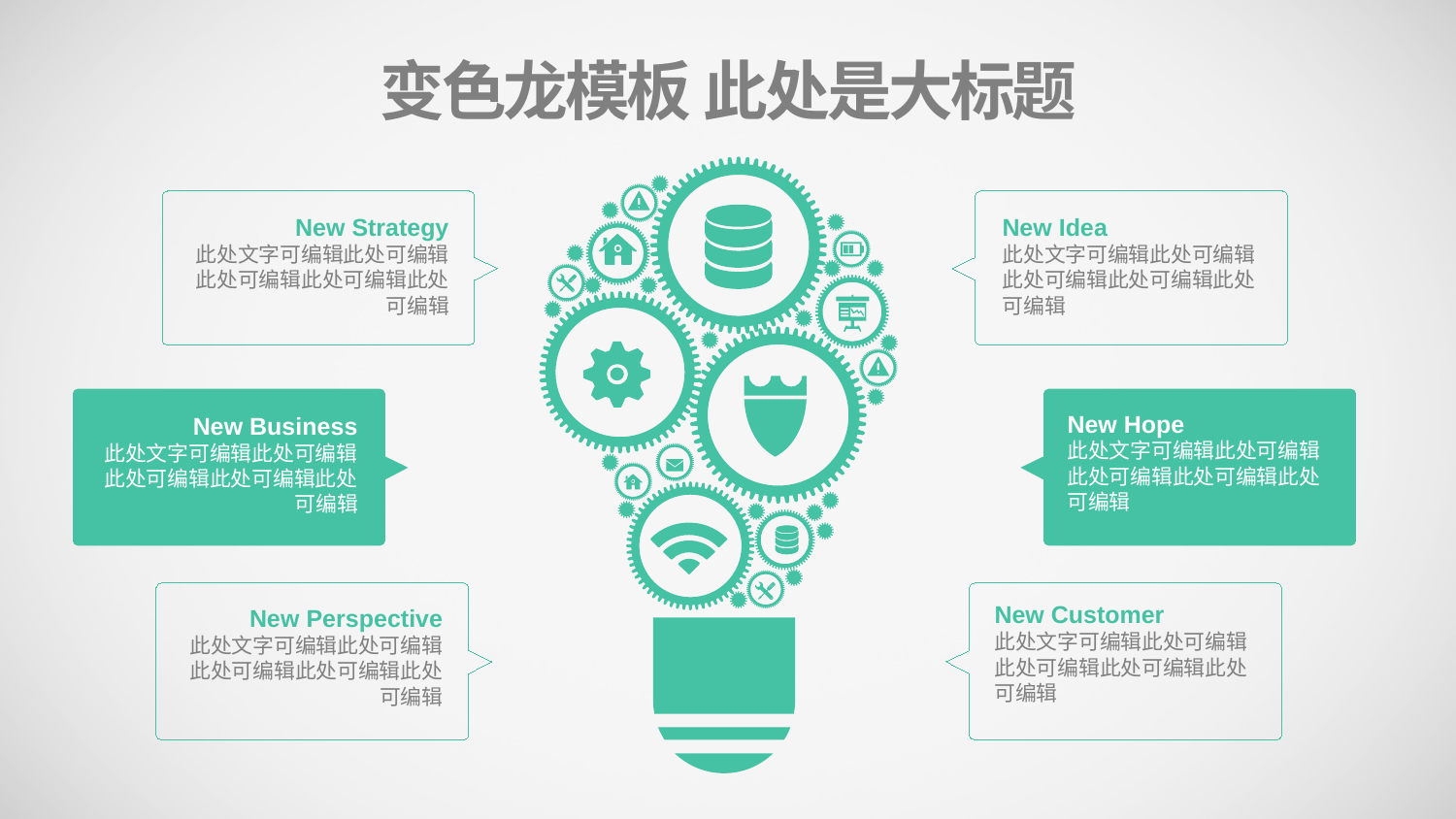

变色龙模板 此处是大标题

New Strategy
此处文字可编辑此处可编辑此处可编辑此处可编辑此处可编辑
New Idea
此处文字可编辑此处可编辑此处可编辑此处可编辑此处可编辑

New Hope
此处文字可编辑此处可编辑此处可编辑此处可编辑此处可编辑
New Business
此处文字可编辑此处可编辑此处可编辑此处可编辑此处可编辑

New Customer
此处文字可编辑此处可编辑此处可编辑此处可编辑此处可编辑

New Perspective
此处文字可编辑此处可编辑此处可编辑此处可编辑此处可编辑